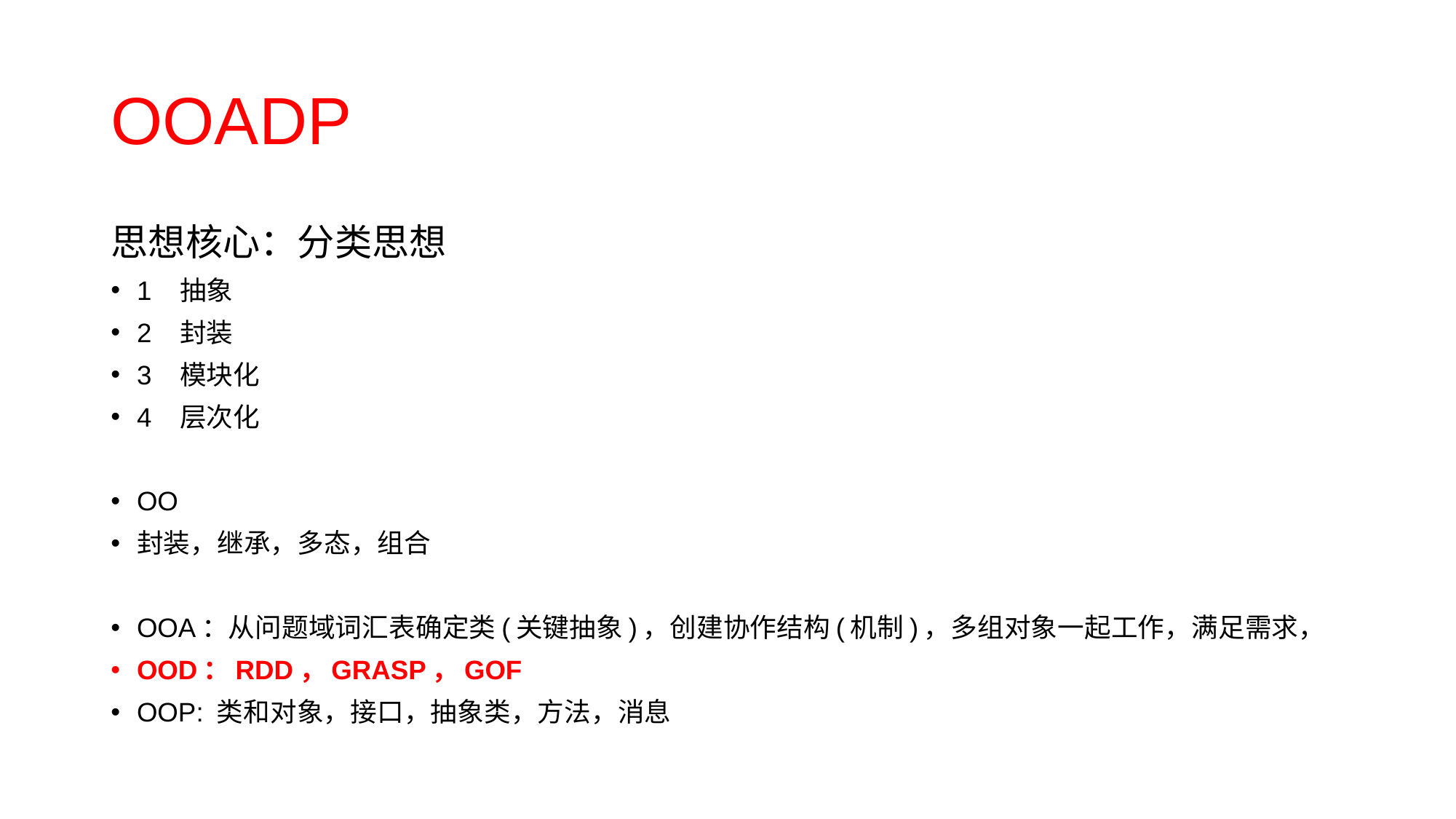

# OOADP
思想核心：分类思想
1   抽象
2   封装
3   模块化
4   层次化

OO
封装，继承，多态，组合

OOA：从问题域词汇表确定类(关键抽象)，创建协作结构(机制)，多组对象一起工作，满足需求，
OOD：RDD，GRASP，GOF
OOP: 类和对象，接口，抽象类，方法，消息